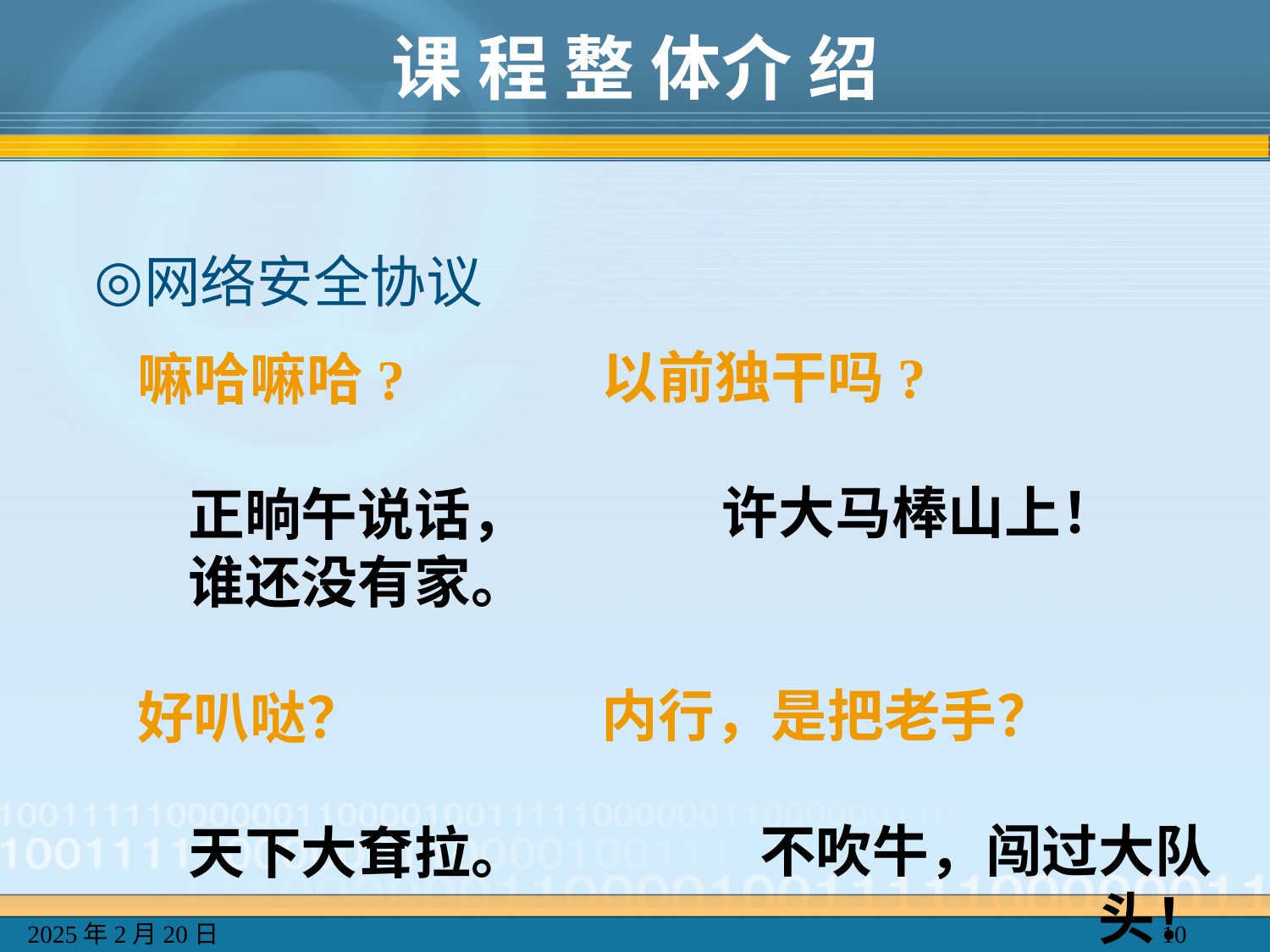

# 课 程 整 体介 绍
网络安全协议

以前独干吗?

 许大马棒山上！

内行，是把老手？

      不吹牛，闯过大队头！
嘛哈嘛哈?

正晌午说话，谁还没有家。

好叭哒？

天下大耷拉。
2025年2月20日
10